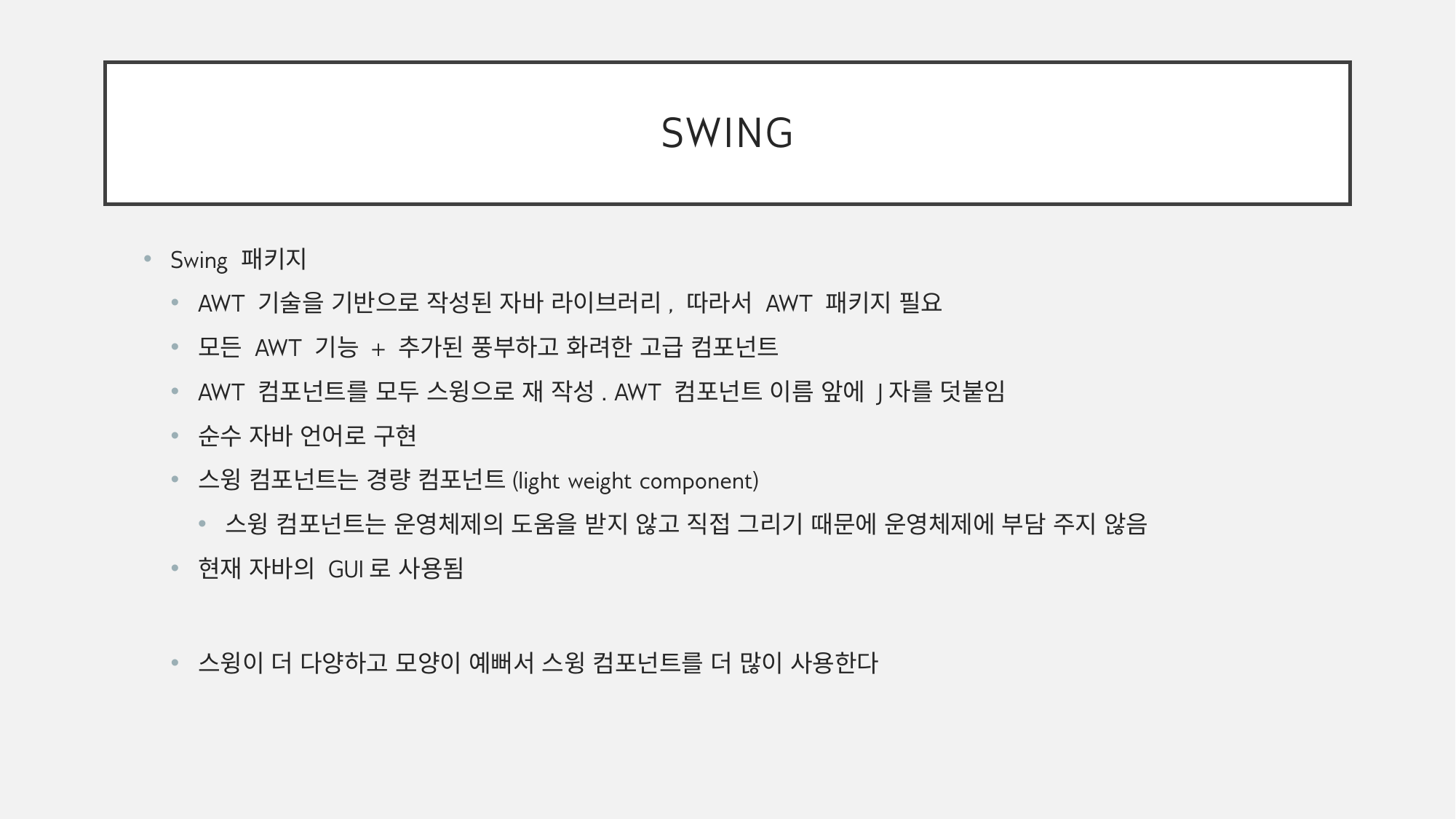

# Swing
Swing 패키지
AWT 기술을 기반으로 작성된 자바 라이브러리, 따라서 AWT 패키지 필요
모든 AWT 기능 + 추가된 풍부하고 화려한 고급 컴포넌트
AWT 컴포넌트를 모두 스윙으로 재 작성. AWT 컴포넌트 이름 앞에 J자를 덧붙임
순수 자바 언어로 구현
스윙 컴포넌트는 경량 컴포넌트(light weight component)
스윙 컴포넌트는 운영체제의 도움을 받지 않고 직접 그리기 때문에 운영체제에 부담 주지 않음
현재 자바의 GUI로 사용됨

스윙이 더 다양하고 모양이 예뻐서 스윙 컴포넌트를 더 많이 사용한다